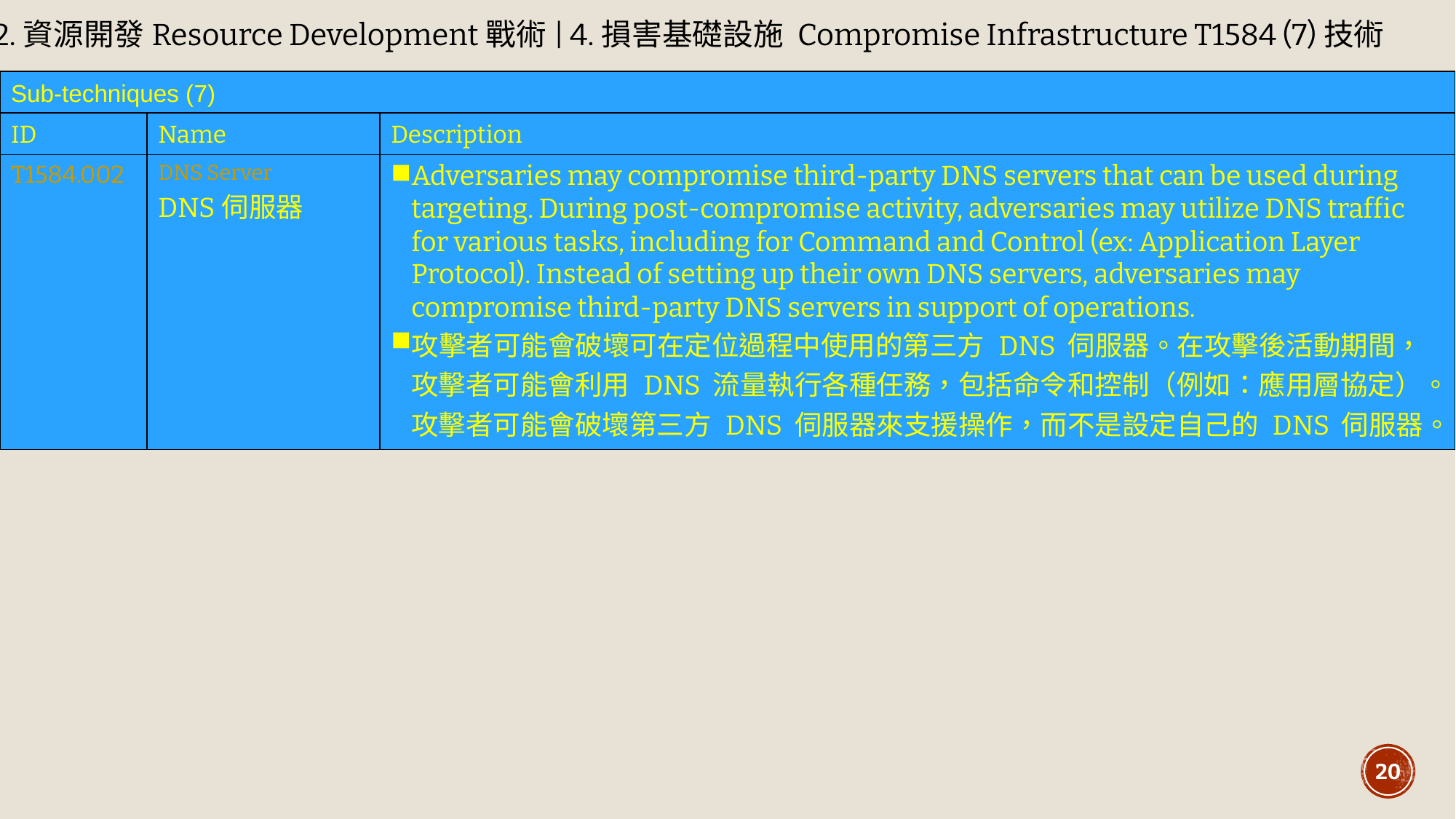

2.資源開發Resource Development戰術| 4.損害基礎設施 Compromise Infrastructure T1584 (7)技術
| Sub-techniques (7) |  |  |
| --- | --- | --- |
| ID | Name | Description |
| T1584.002 | DNS Server DNS伺服器 | Adversaries may compromise third-party DNS servers that can be used during targeting. During post-compromise activity, adversaries may utilize DNS traffic for various tasks, including for Command and Control (ex: Application Layer Protocol). Instead of setting up their own DNS servers, adversaries may compromise third-party DNS servers in support of operations. 攻擊者可能會破壞可在定位過程中使用的第三方 DNS 伺服器。在攻擊後活動期間，攻擊者可能會利用 DNS 流量執行各種任務，包括命令和控制（例如：應用層協定）。攻擊者可能會破壞第三方 DNS 伺服器來支援操作，而不是設定自己的 DNS 伺服器。 |

20